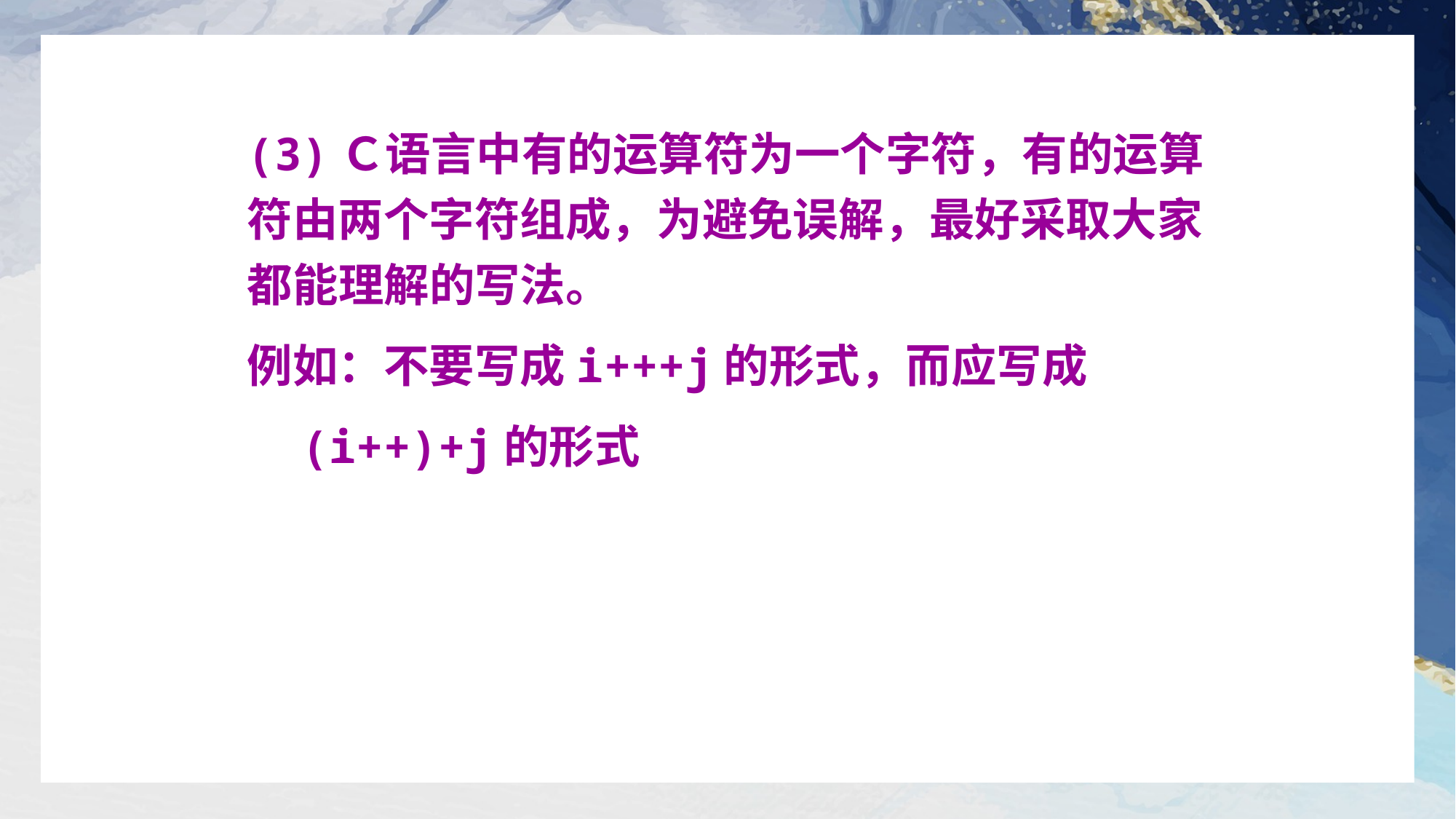

(3)Ｃ语言中有的运算符为一个字符，有的运算符由两个字符组成，为避免误解，最好采取大家都能理解的写法。
例如：不要写成i+++j的形式，而应写成
  (i++)+j的形式